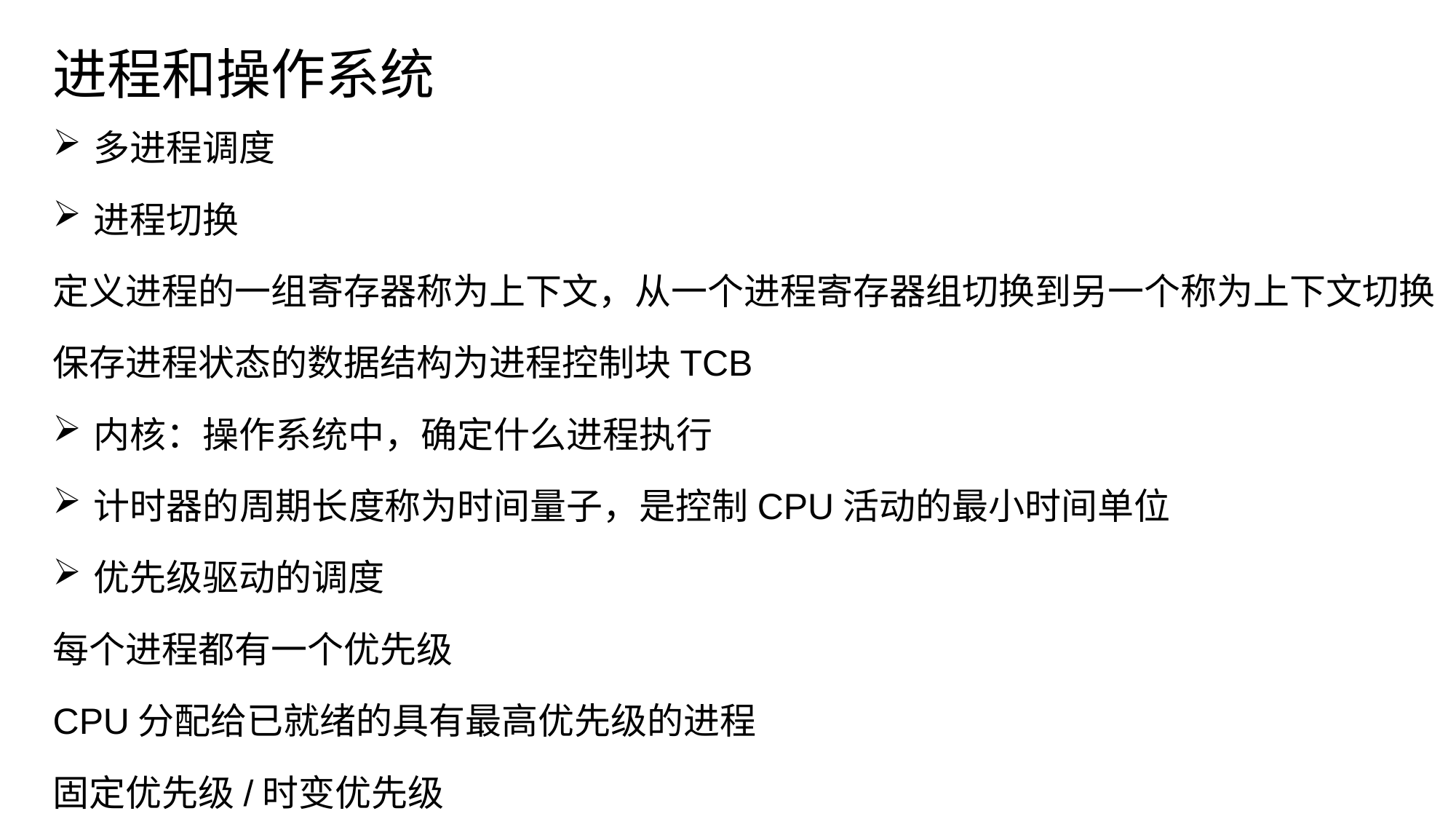

进程和操作系统
多进程调度
进程切换
定义进程的一组寄存器称为上下文，从一个进程寄存器组切换到另一个称为上下文切换
保存进程状态的数据结构为进程控制块TCB
内核：操作系统中，确定什么进程执行
计时器的周期长度称为时间量子，是控制CPU活动的最小时间单位
优先级驱动的调度
每个进程都有一个优先级
CPU分配给已就绪的具有最高优先级的进程
固定优先级/时变优先级

73